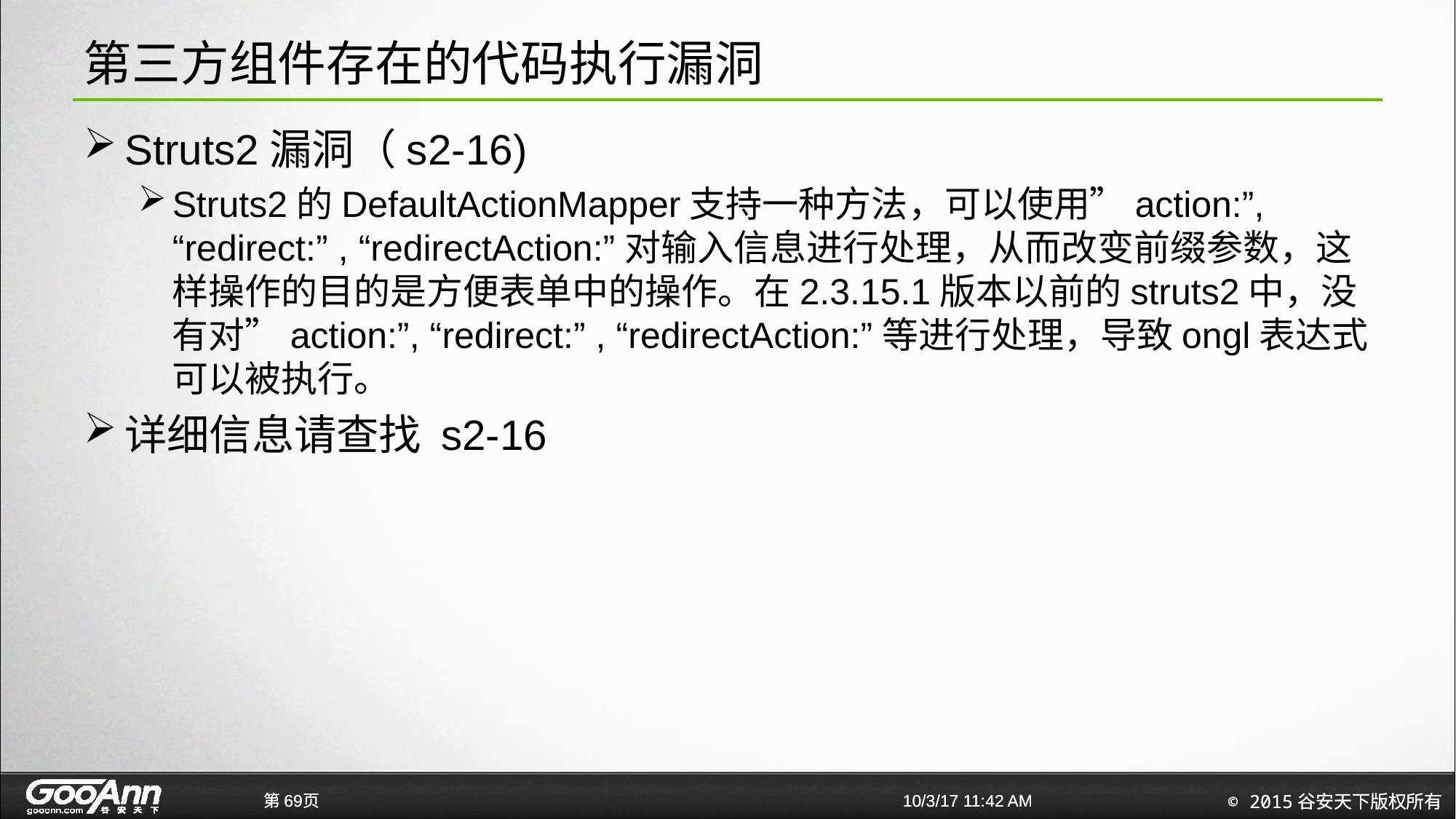

# 第三方组件存在的代码执行漏洞
Struts2漏洞（s2-16)
Struts2的DefaultActionMapper支持一种方法，可以使用”action:”, “redirect:” , “redirectAction:”对输入信息进行处理，从而改变前缀参数，这样操作的目的是方便表单中的操作。在2.3.15.1版本以前的struts2中，没有对”action:”, “redirect:” , “redirectAction:”等进行处理，导致ongl表达式可以被执行。
详细信息请查找 s2-16